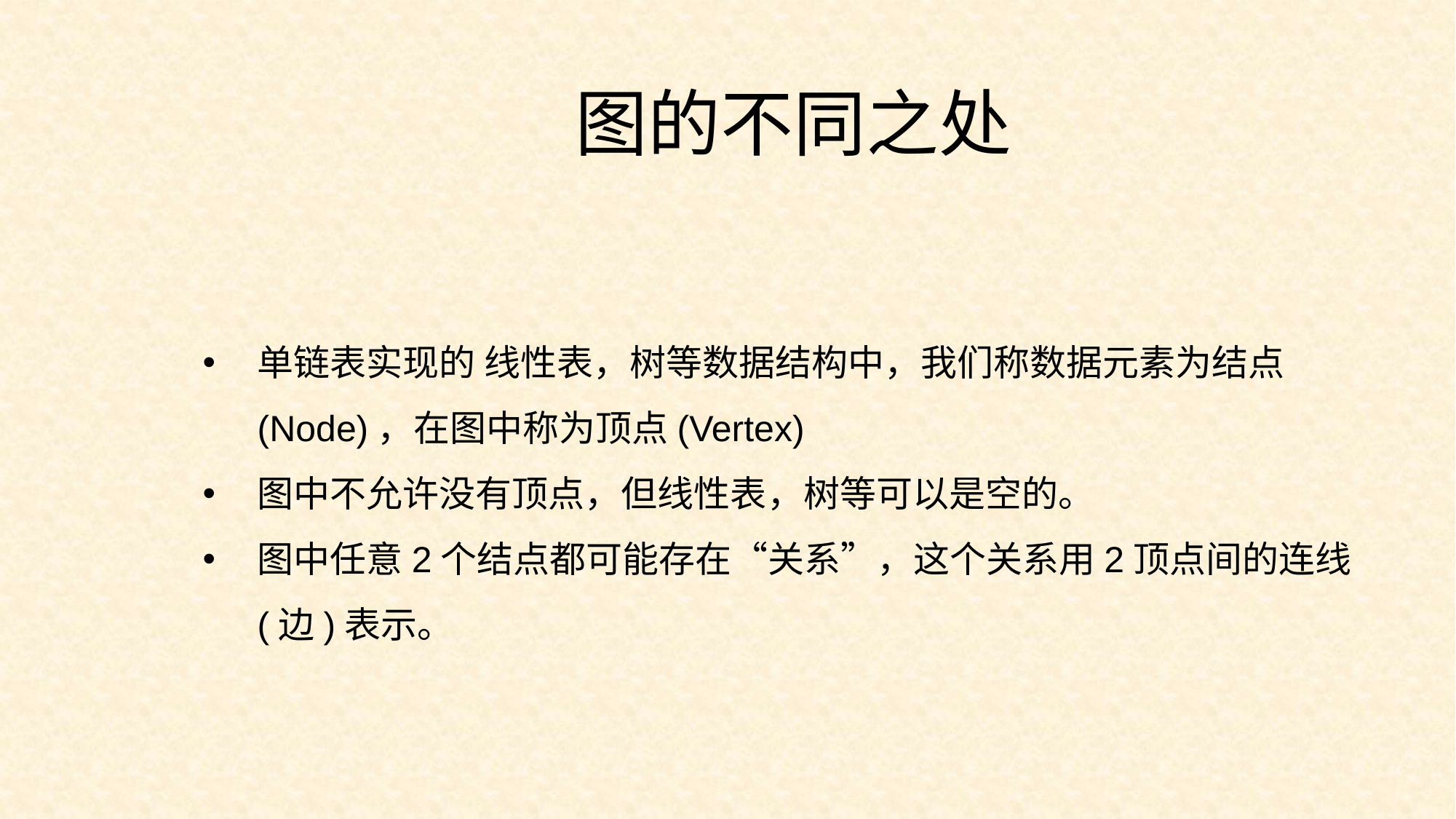

图的不同之处
单链表实现的 线性表，树等数据结构中，我们称数据元素为结点(Node)，在图中称为顶点(Vertex)
图中不允许没有顶点，但线性表，树等可以是空的。
图中任意2个结点都可能存在“关系”，这个关系用2顶点间的连线(边)表示。